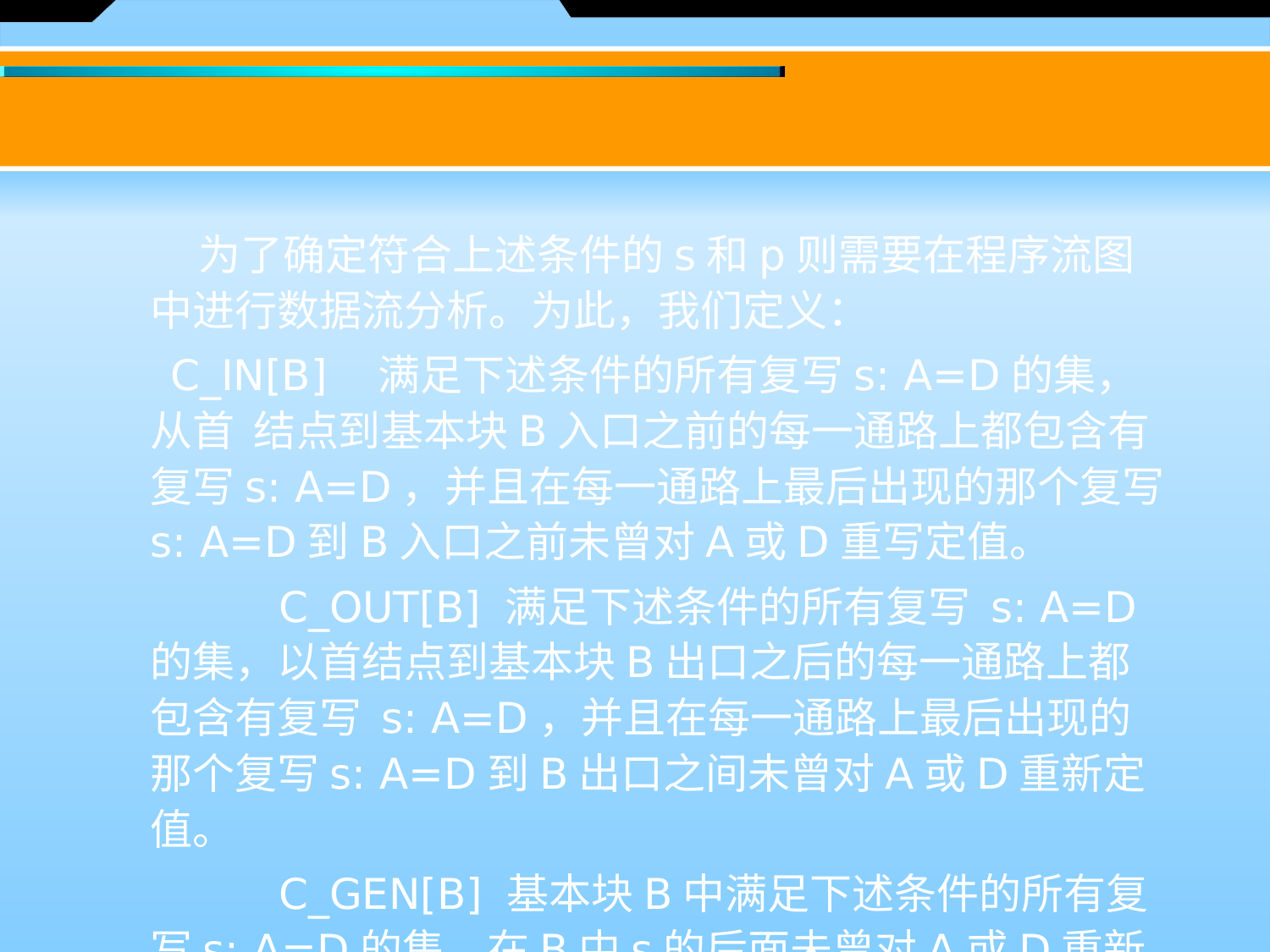

#
         为了确定符合上述条件的s和p则需要在程序流图中进行数据流分析。为此，我们定义：
     C_IN[B]   满足下述条件的所有复写s: A=D的集，从首  结点到基本块B入口之前的每一通路上都包含有复写s: A=D，并且在每一通路上最后出现的那个复写s: A=D到B入口之前未曾对A或D重写定值。
             C_OUT[B] 满足下述条件的所有复写 s: A=D的集，以首结点到基本块B出口之后的每一通路上都包含有复写 s: A=D，并且在每一通路上最后出现的那个复写s: A=D到B出口之间未曾对A或D重新定值。
             C_GEN[B] 基本块B中满足下述条件的所有复写s: A=D的集，在B中s的后面未曾对A或D重新定值。